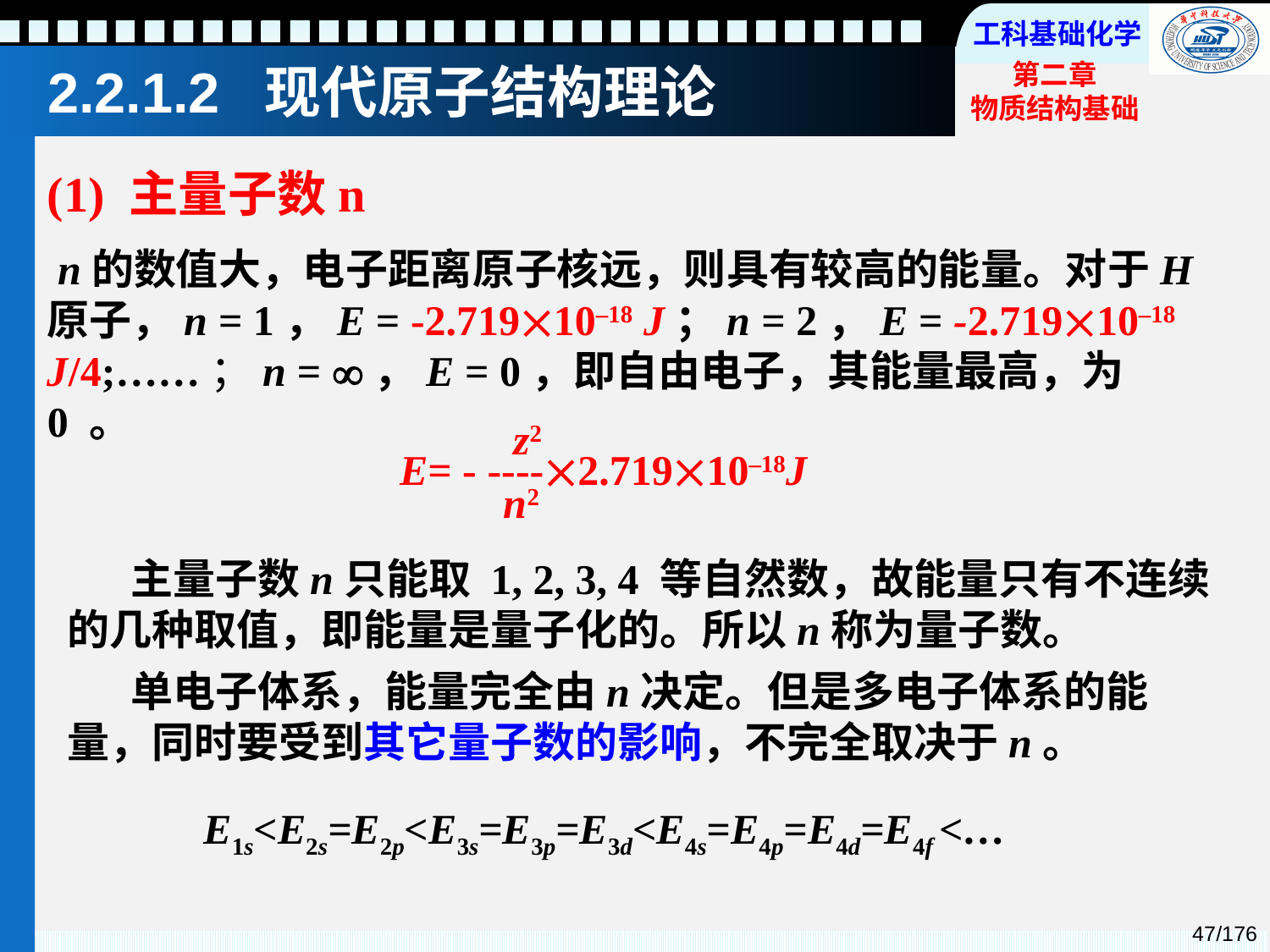

2.2.1.2  现代原子结构理论
(1) 主量子数n
 n的数值大，电子距离原子核远，则具有较高的能量。对于H原子，n = 1，E = -2.719×10–18 J；n = 2，E = -2.719×10–18 J/4;……；n = ∞，E = 0，即自由电子，其能量最高，为 0 。
z2
E= - ----×2.719×10–18J
n2
主量子数n只能取 1, 2, 3, 4 等自然数，故能量只有不连续的几种取值，即能量是量子化的。所以n称为量子数。
单电子体系，能量完全由n决定。但是多电子体系的能量，同时要受到其它量子数的影响，不完全取决于n。

E1s<E2s=E2p<E3s=E3p=E3d<E4s=E4p=E4d=E4f <…